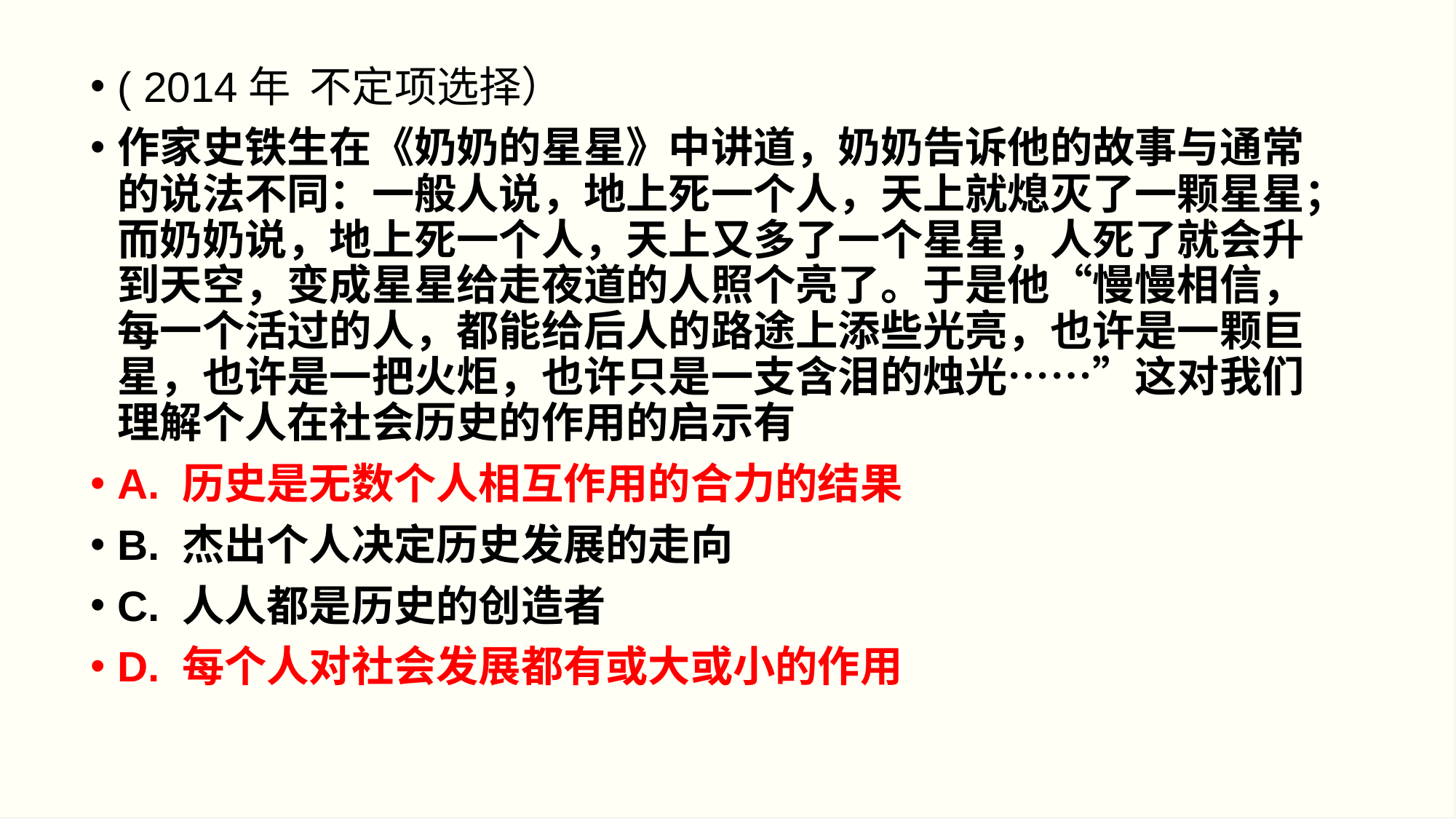

( 2014年  不定项选择）
作家史铁生在《奶奶的星星》中讲道，奶奶告诉他的故事与通常的说法不同：一般人说，地上死一个人，天上就熄灭了一颗星星；而奶奶说，地上死一个人，天上又多了一个星星，人死了就会升到天空，变成星星给走夜道的人照个亮了。于是他“慢慢相信，每一个活过的人，都能给后人的路途上添些光亮，也许是一颗巨星，也许是一把火炬，也许只是一支含泪的烛光……”这对我们理解个人在社会历史的作用的启示有
A. 历史是无数个人相互作用的合力的结果
B. 杰出个人决定历史发展的走向
C. 人人都是历史的创造者
D. 每个人对社会发展都有或大或小的作用